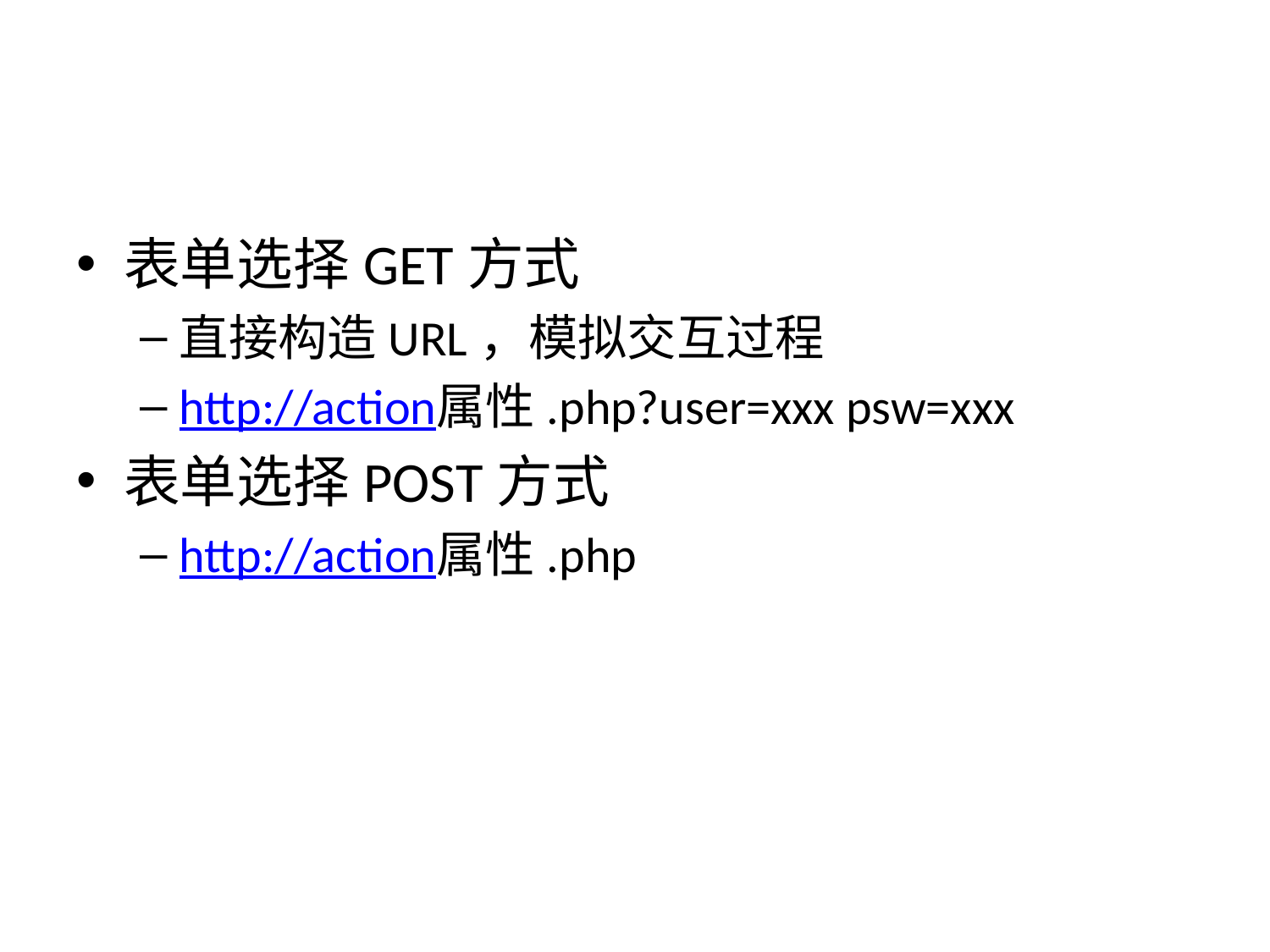

#
表单选择GET方式
直接构造URL，模拟交互过程
http://action属性.php?user=xxx psw=xxx
表单选择POST方式
http://action属性.php